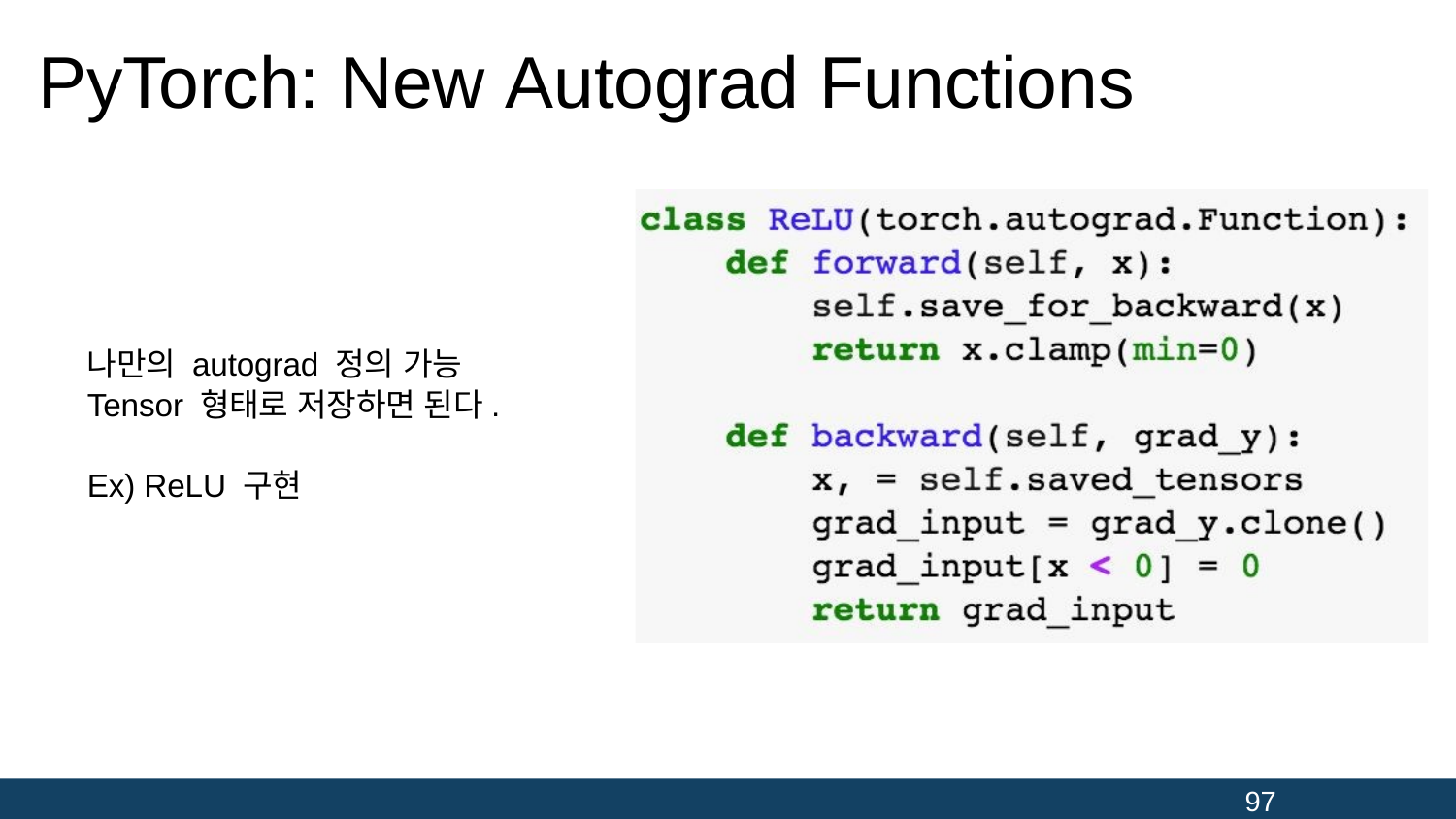

# PyTorch: New Autograd Functions

나만의 autograd 정의 가능
Tensor 형태로 저장하면 된다.

Ex) ReLU 구현